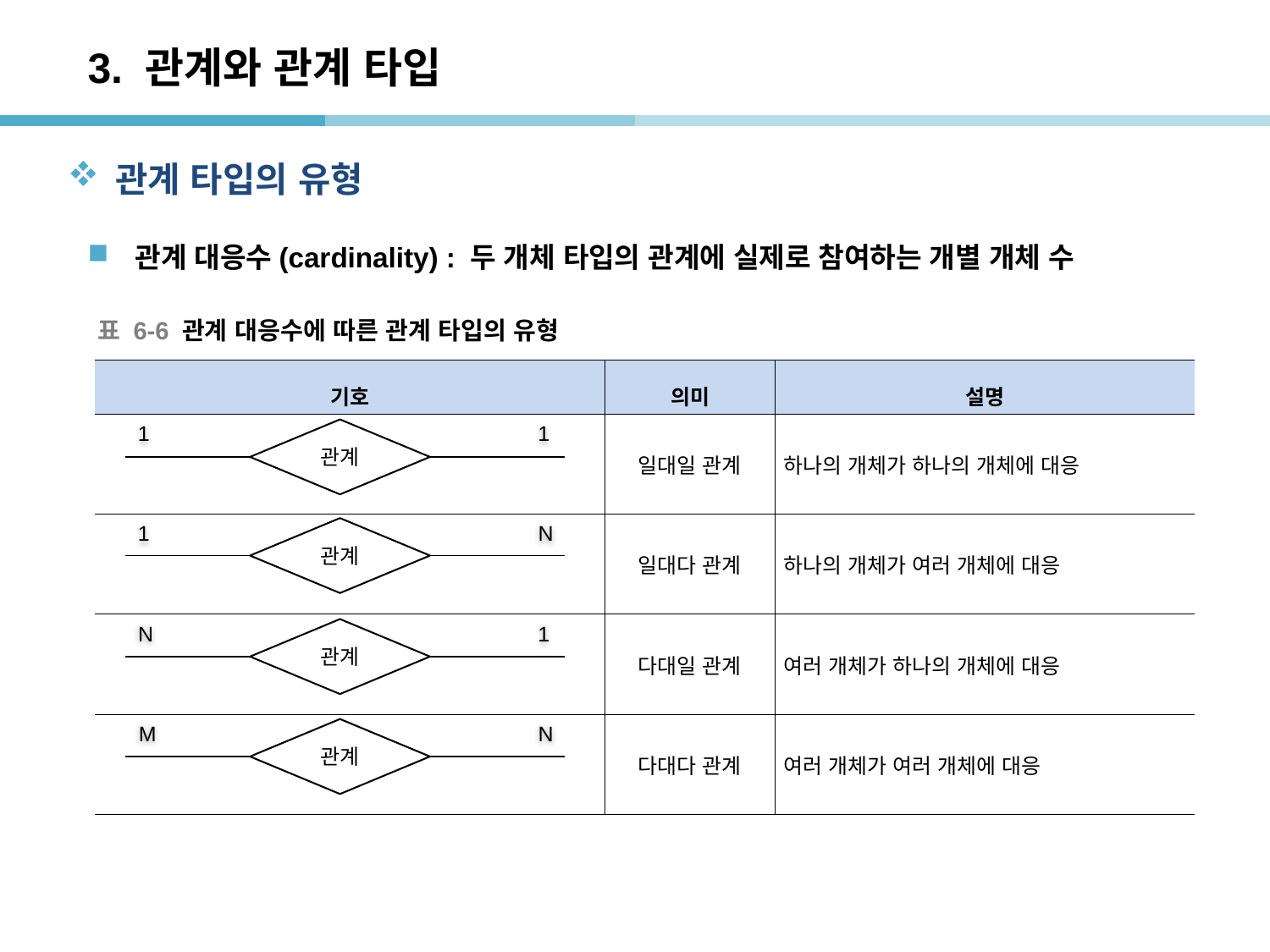

# 3. 관계와 관계 타입
관계 타입의 유형
관계 대응수(cardinality) : 두 개체 타입의 관계에 실제로 참여하는 개별 개체 수
표 6-6 관계 대응수에 따른 관계 타입의 유형
| 기호 | 의미 | 설명 |
| --- | --- | --- |
|  | 일대일 관계 | 하나의 개체가 하나의 개체에 대응 |
|  | 일대다 관계 | 하나의 개체가 여러 개체에 대응 |
|  | 다대일 관계 | 여러 개체가 하나의 개체에 대응 |
|  | 다대다 관계 | 여러 개체가 여러 개체에 대응 |
1
1
관계
1
N
관계
N
1
관계
M
N
관계